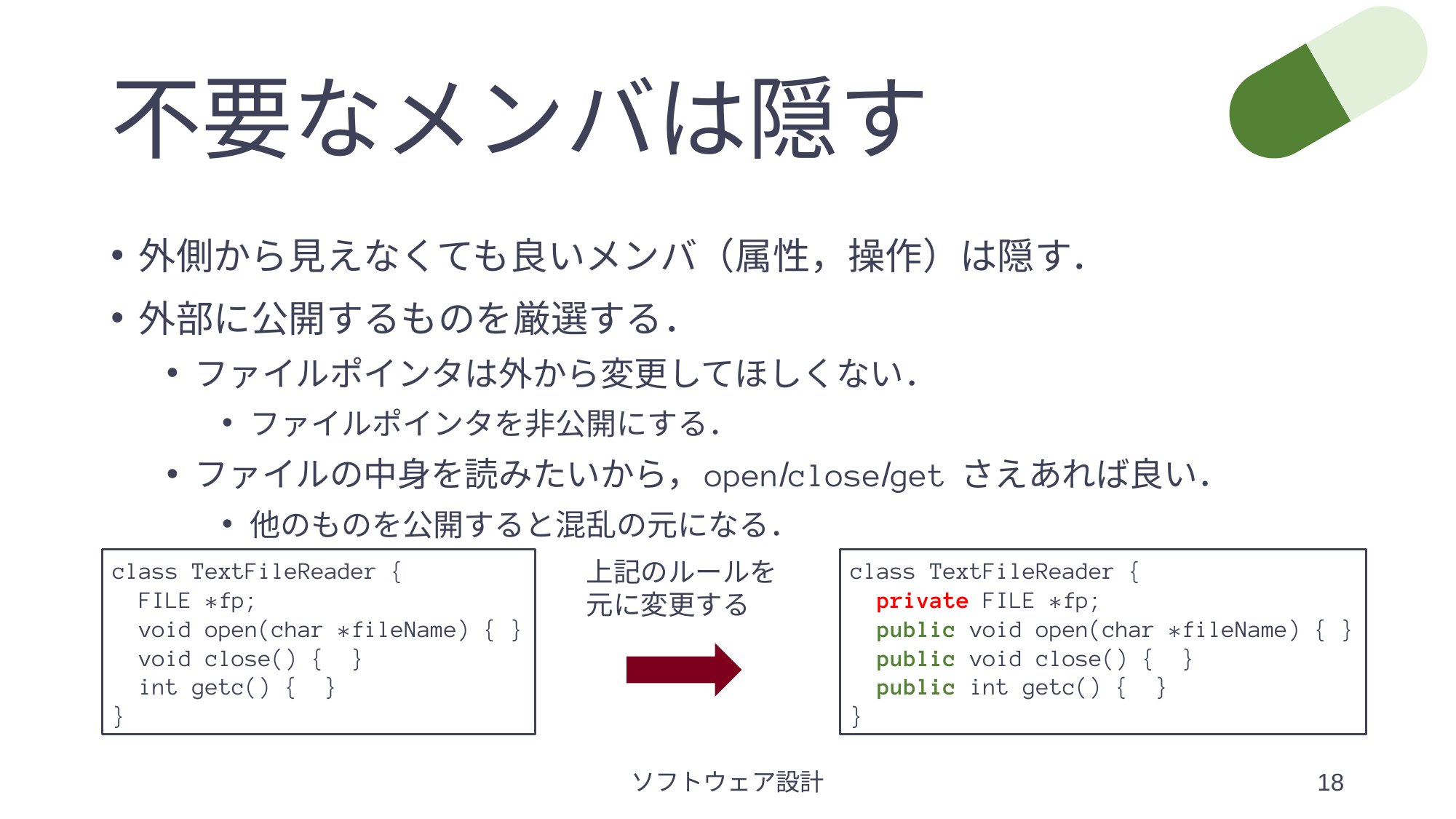

# 不要なメンバは隠す
外側から見えなくても良いメンバ（属性，操作）は隠す．
外部に公開するものを厳選する．
ファイルポインタは外から変更してほしくない．
ファイルポインタを非公開にする．
ファイルの中身を読みたいから，open/close/get さえあれば良い．
他のものを公開すると混乱の元になる．
上記のルールを元に変更する
class TextFileReader {
  FILE *fp;
  void open(char *fileName) { }
  void close() {  }
  int getc() {  }
}
class TextFileReader {
  private FILE *fp;
  public void open(char *fileName) { }
  public void close() {  }
  public int getc() {  }
}

ソフトウェア設計
18